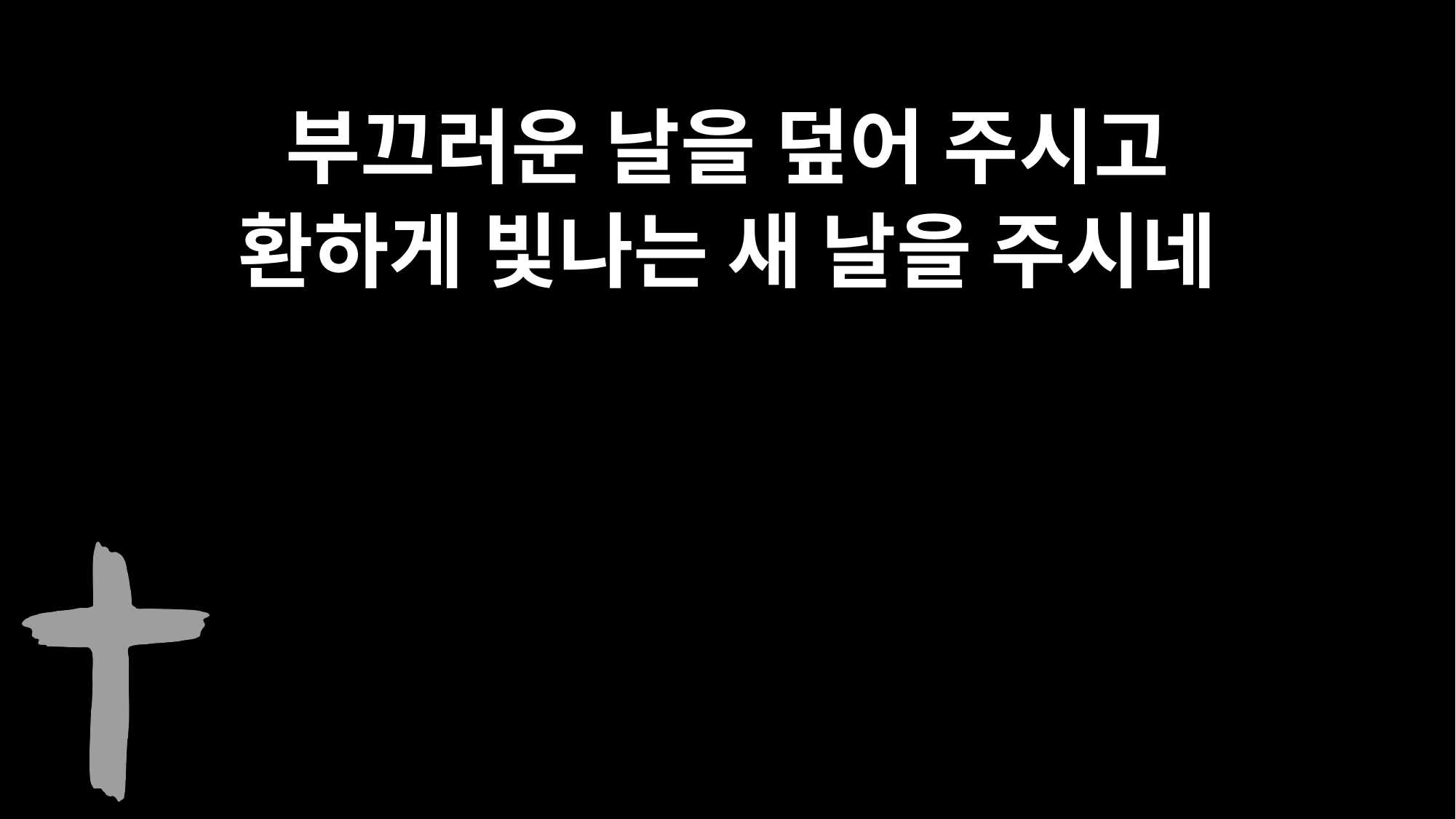

부끄러운 날을 덮어 주시고
환하게 빛나는 새 날을 주시네